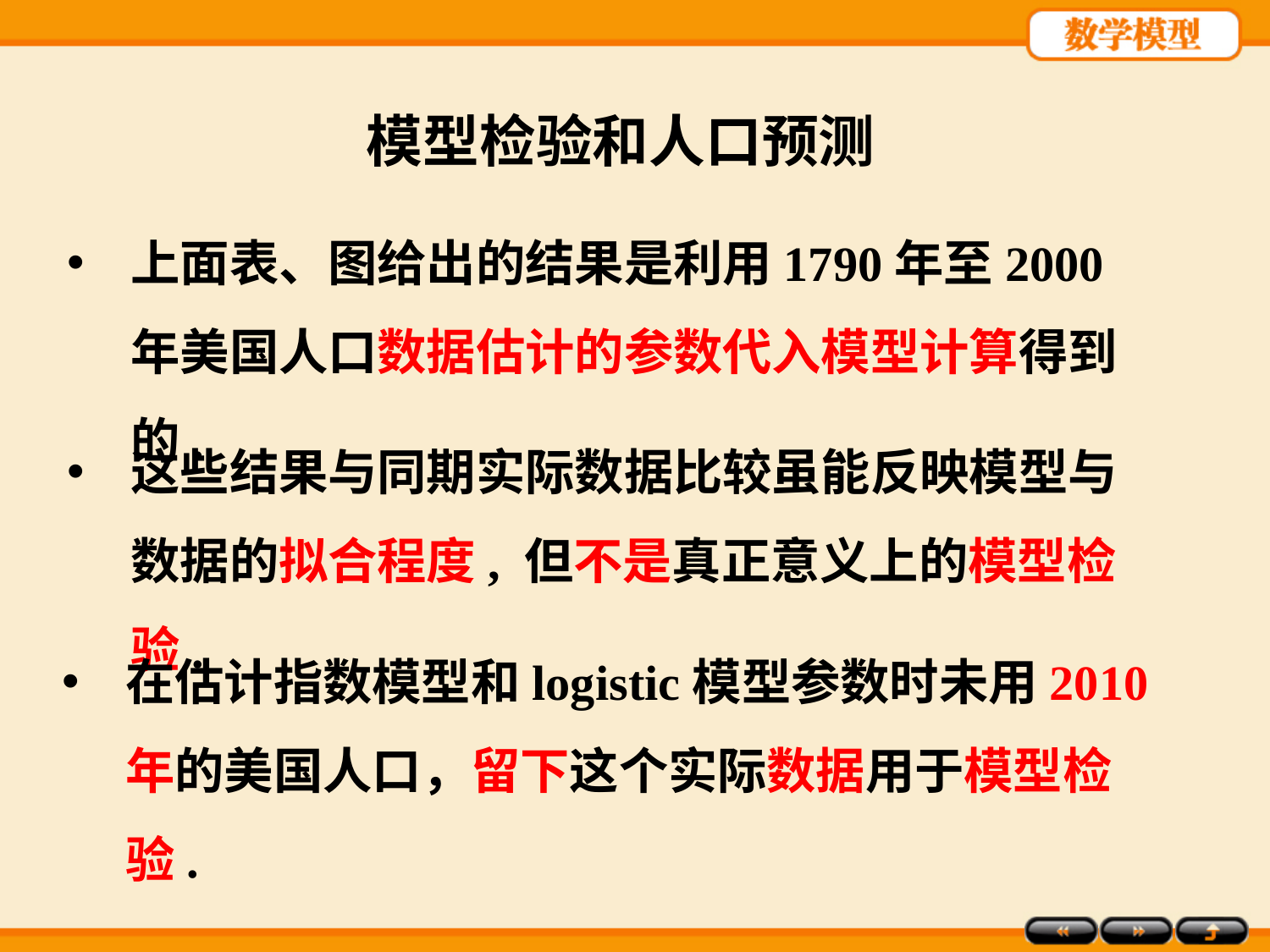

模型检验和人口预测
上面表、图给出的结果是利用1790年至2000年美国人口数据估计的参数代入模型计算得到的.
这些结果与同期实际数据比较虽能反映模型与数据的拟合程度, 但不是真正意义上的模型检验.
在估计指数模型和logistic模型参数时未用2010年的美国人口，留下这个实际数据用于模型检验.